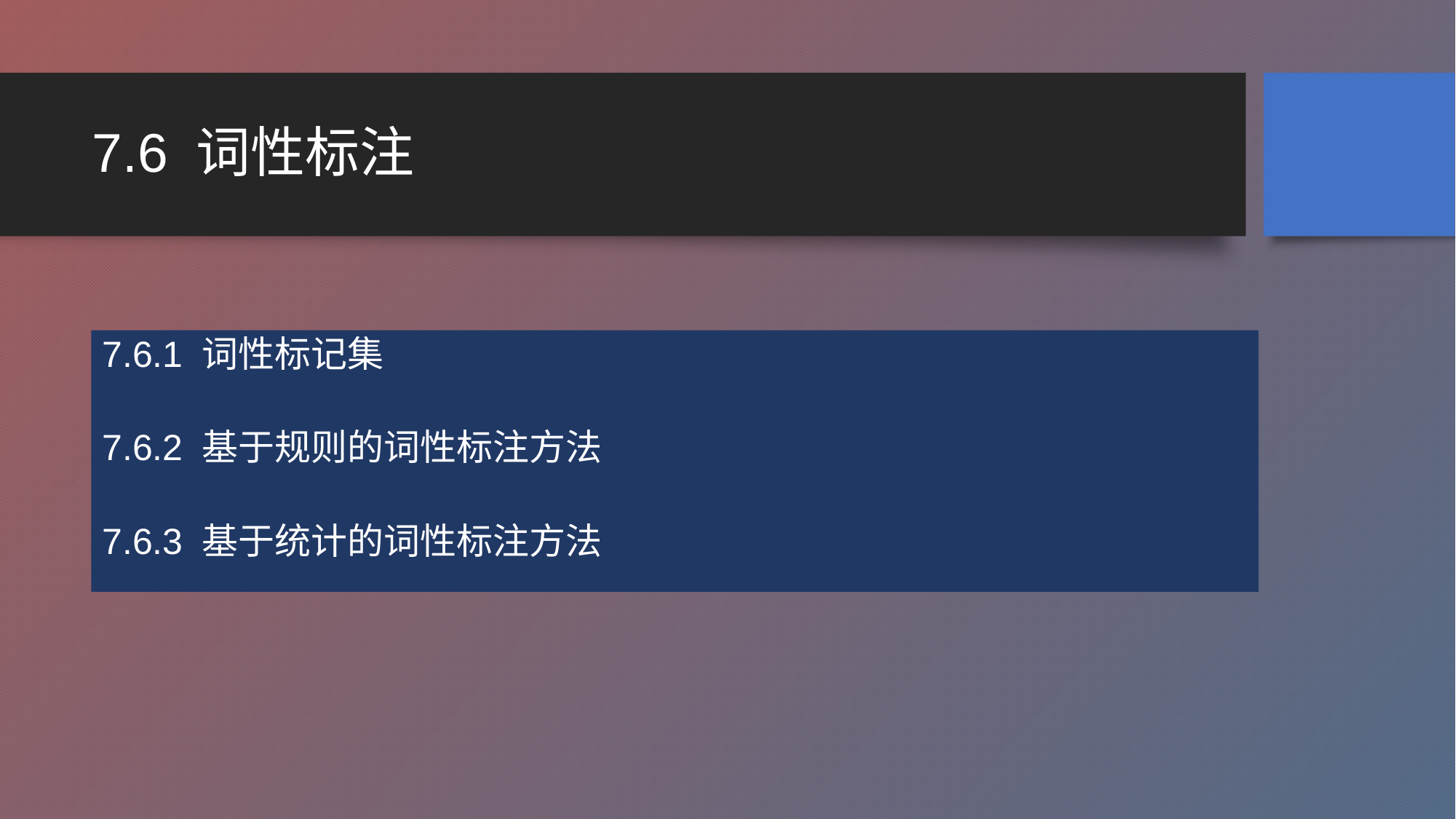

# 7.6 词性标注
7.6.1 词性标记集
7.6.2 基于规则的词性标注方法
7.6.3 基于统计的词性标注方法